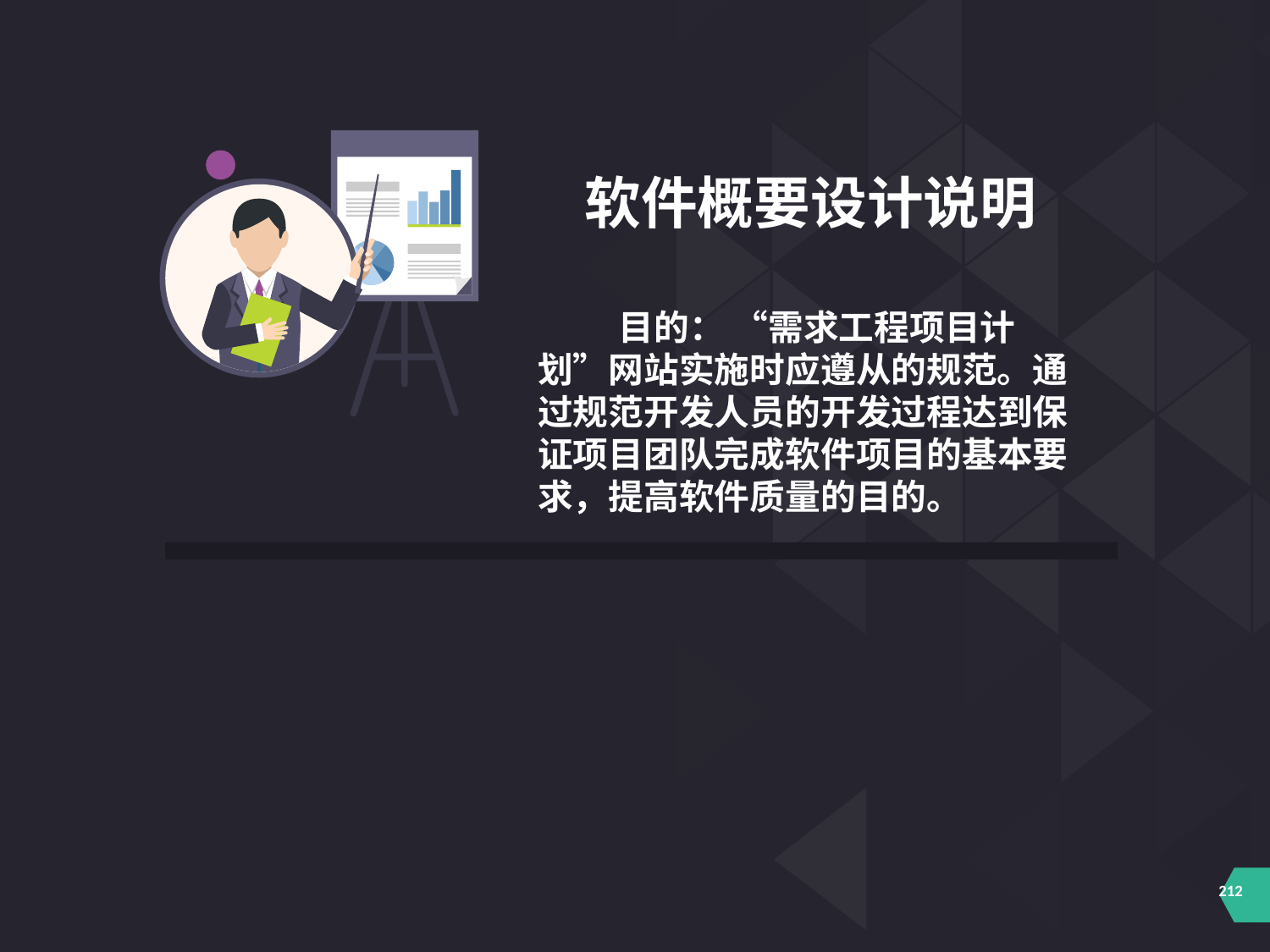

软件概要设计说明

         目的： “需求工程项目计划”网站实施时应遵从的规范。通过规范开发人员的开发过程达到保证项目团队完成软件项目的基本要求，提高软件质量的目的。